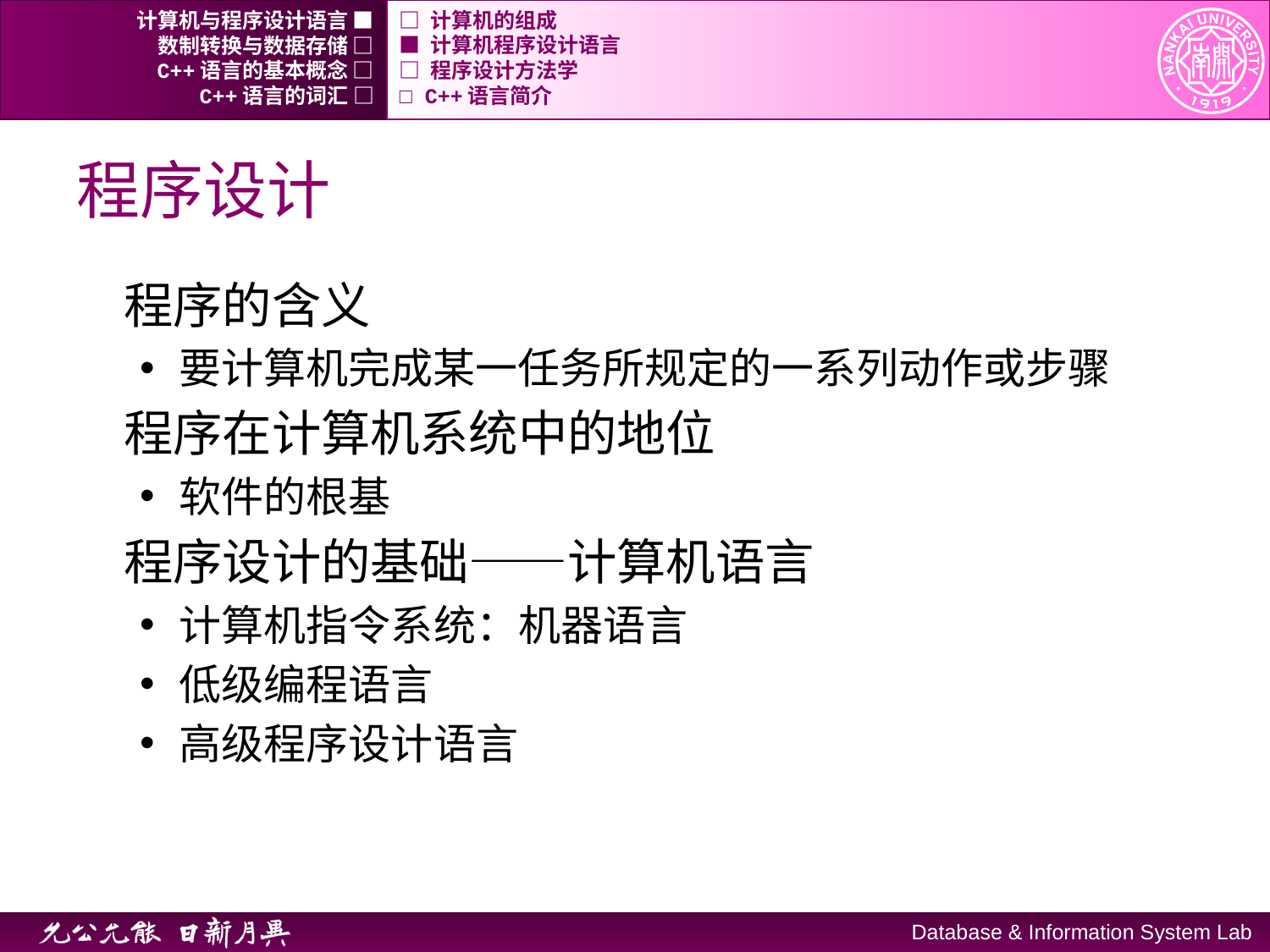

计算机与程序设计语言 ■
□ 计算机的组成
数制转换与数据存储 □
■ 计算机程序设计语言
C++语言的基本概念 □
□ 程序设计方法学
C++语言的词汇 □
□ C++语言简介
# 程序设计
程序的含义
要计算机完成某一任务所规定的一系列动作或步骤
程序在计算机系统中的地位
软件的根基
程序设计的基础——计算机语言
计算机指令系统：机器语言
低级编程语言
高级程序设计语言